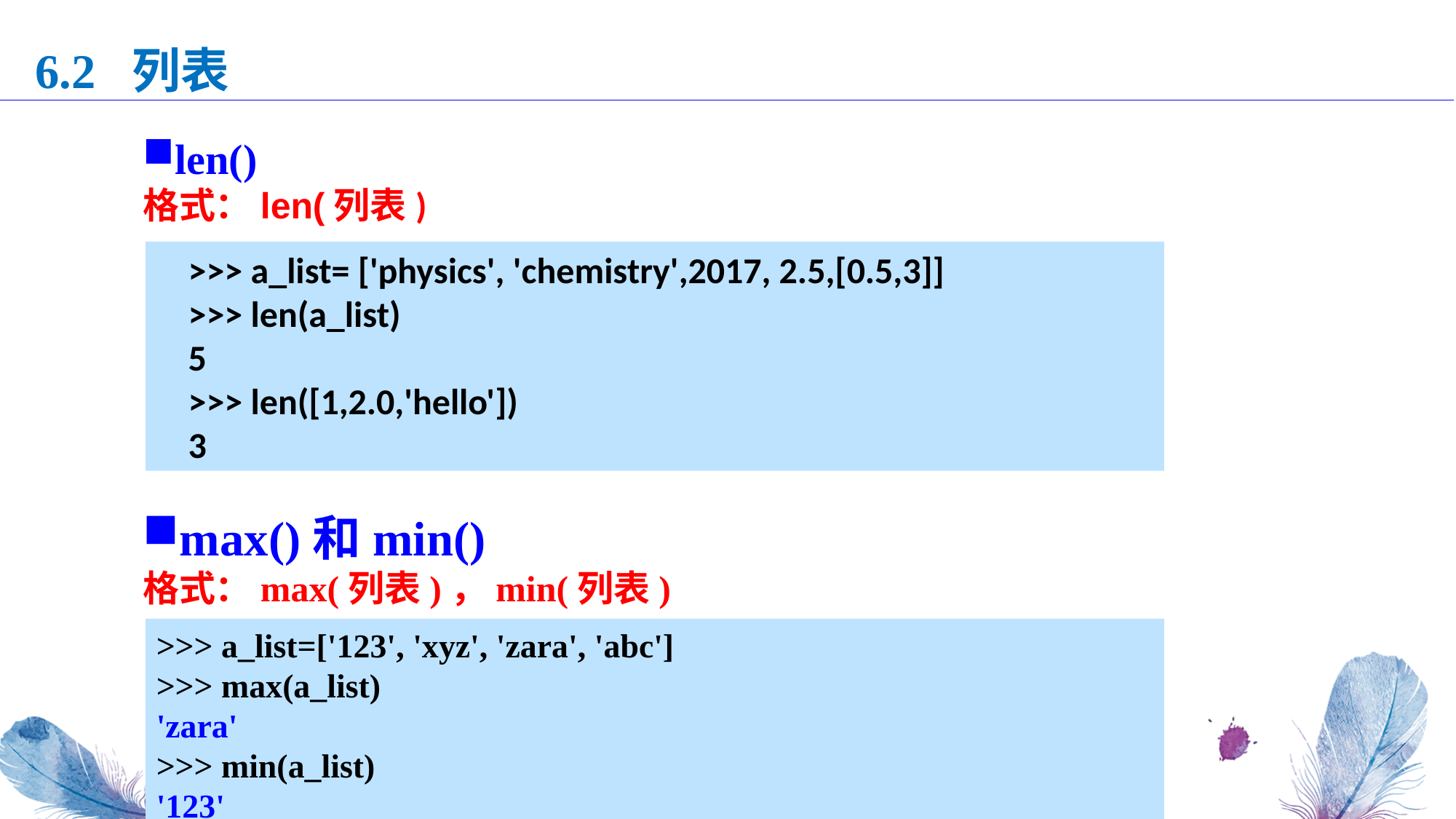

6.2  列表
len()
格式：len(列表)
>>> a_list= ['physics', 'chemistry',2017, 2.5,[0.5,3]]
>>> len(a_list)
5
>>> len([1,2.0,'hello'])
3
max()和min()
格式：max(列表)，min(列表)
>>> a_list=['123', 'xyz', 'zara', 'abc']
>>> max(a_list)
'zara'
>>> min(a_list)
'123'